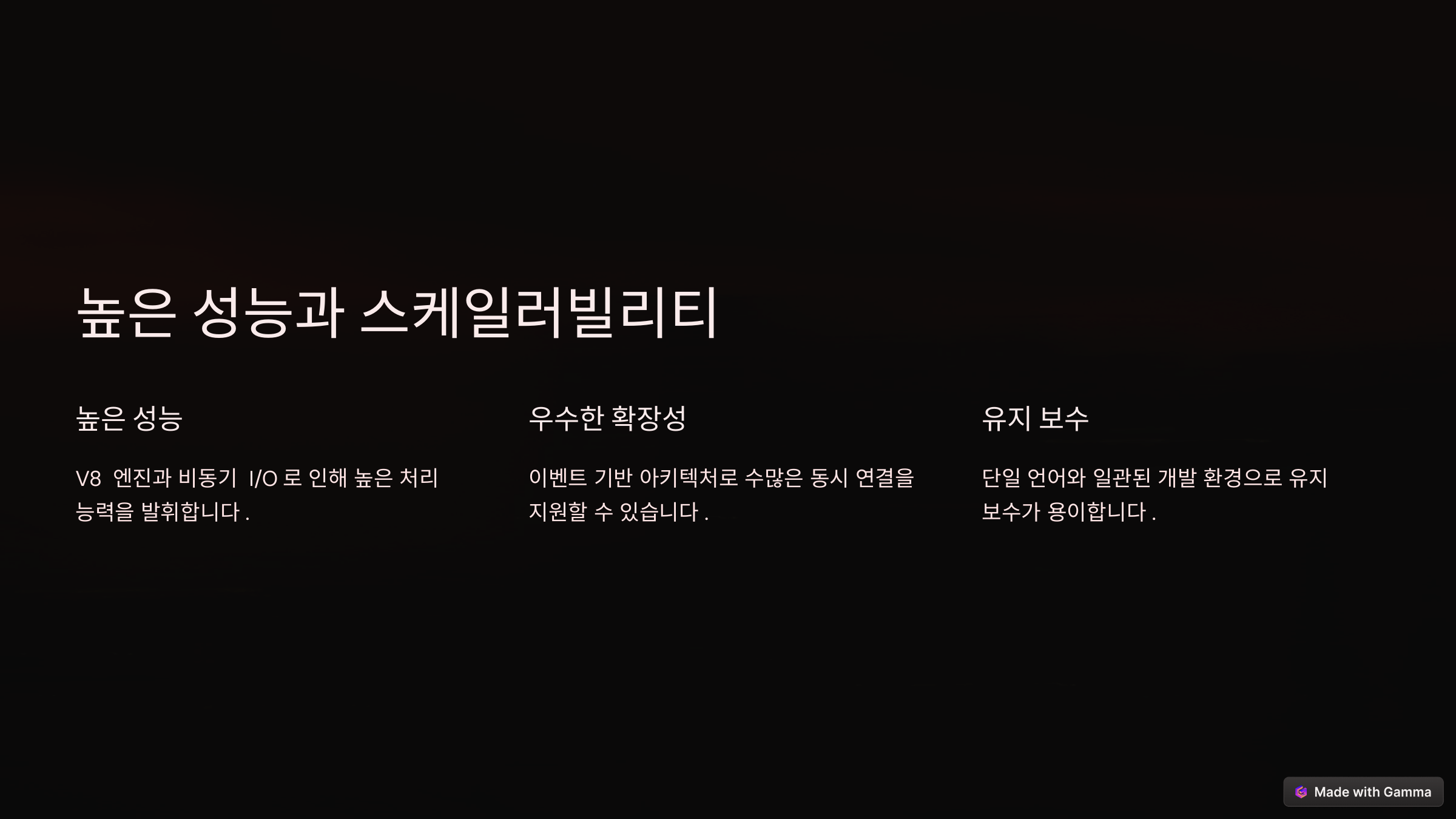

높은 성능과 스케일러빌리티
높은 성능
우수한 확장성
유지 보수
V8 엔진과 비동기 I/O로 인해 높은 처리 능력을 발휘합니다.
이벤트 기반 아키텍처로 수많은 동시 연결을 지원할 수 있습니다.
단일 언어와 일관된 개발 환경으로 유지 보수가 용이합니다.